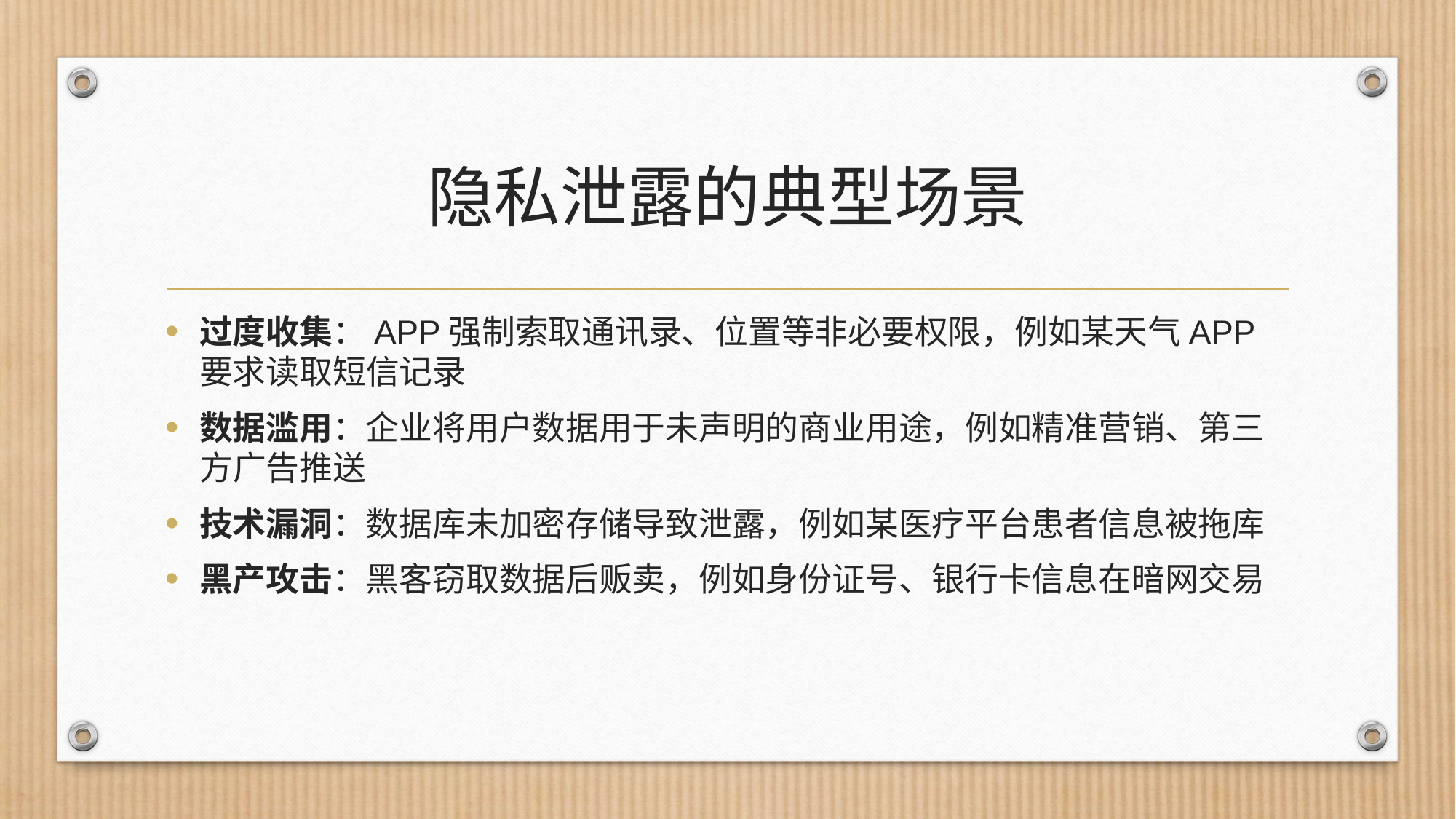

# 隐私泄露的典型场景
过度收集：APP强制索取通讯录、位置等非必要权限，例如某天气APP要求读取短信记录
数据滥用：企业将用户数据用于未声明的商业用途，例如精准营销、第三方广告推送
技术漏洞：数据库未加密存储导致泄露，例如某医疗平台患者信息被拖库
黑产攻击：黑客窃取数据后贩卖，例如身份证号、银行卡信息在暗网交易